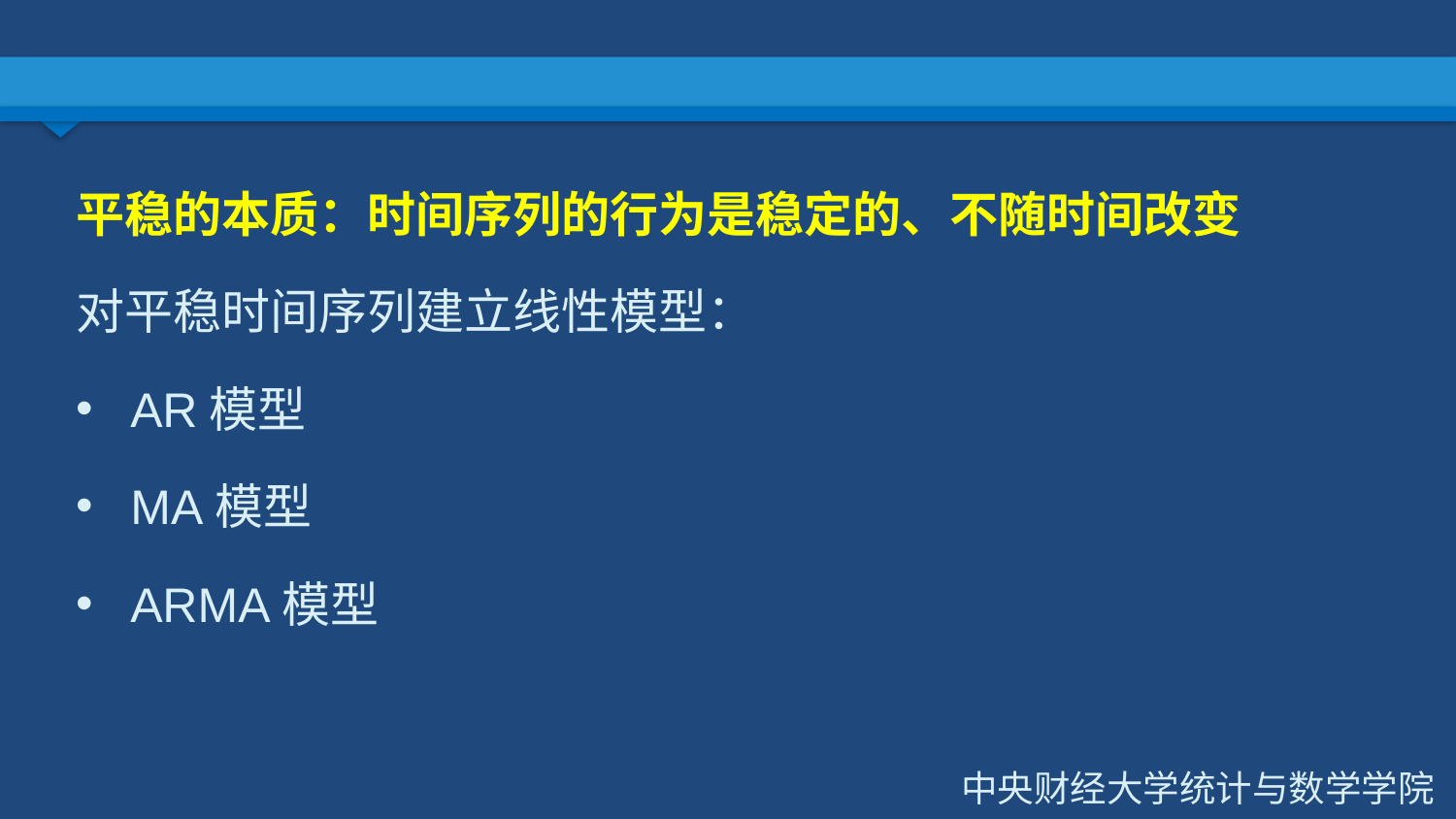

#
平稳的本质：时间序列的行为是稳定的、不随时间改变
对平稳时间序列建立线性模型：
AR模型
MA模型
ARMA模型